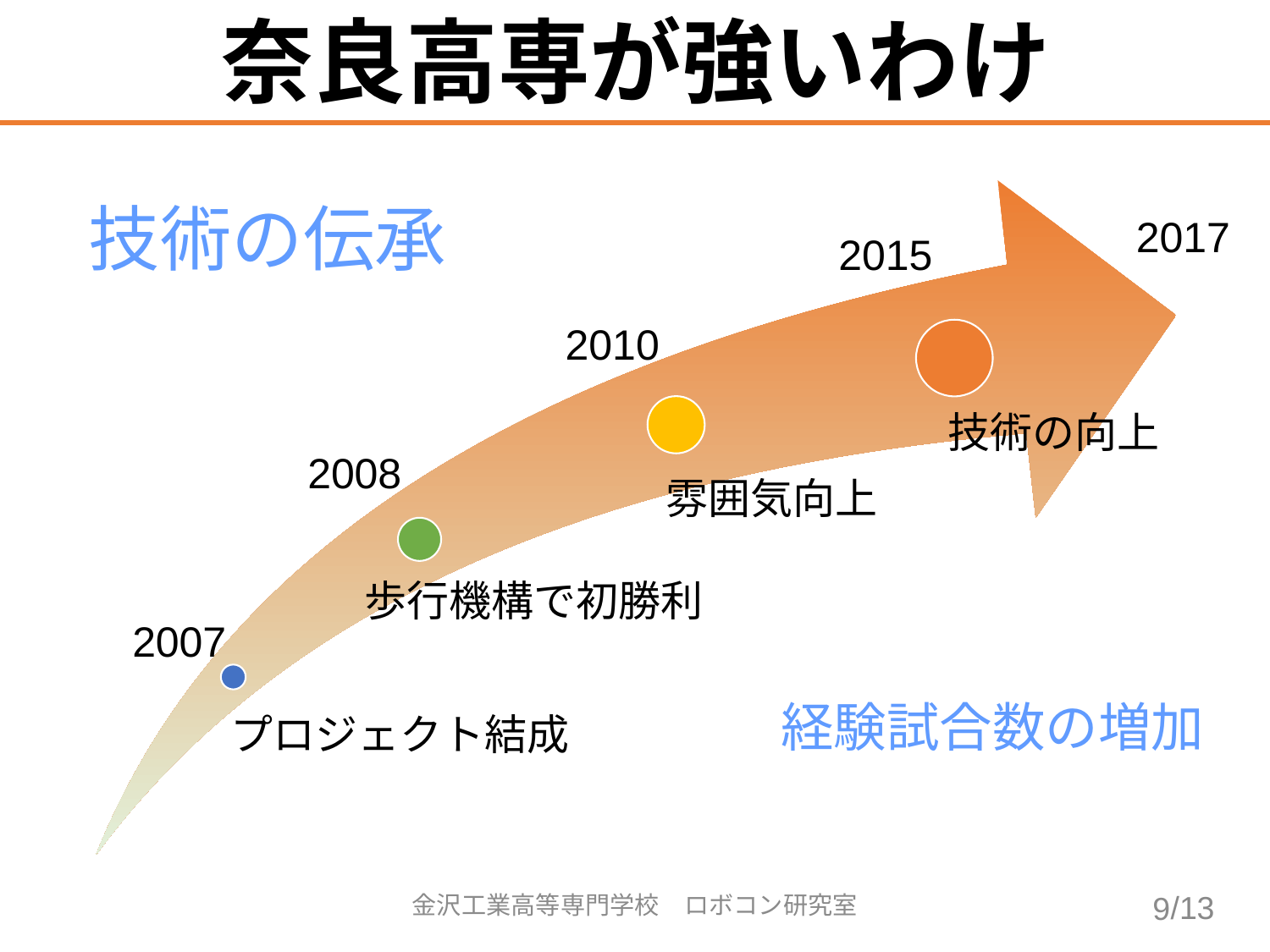

# 奈良高専が強いわけ
プロジェクト結成
歩行機構で初勝利
雰囲気向上
技術の向上
技術の伝承
2017
2015
2010
2008
2007
経験試合数の増加
金沢工業高等専門学校　ロボコン研究室
9